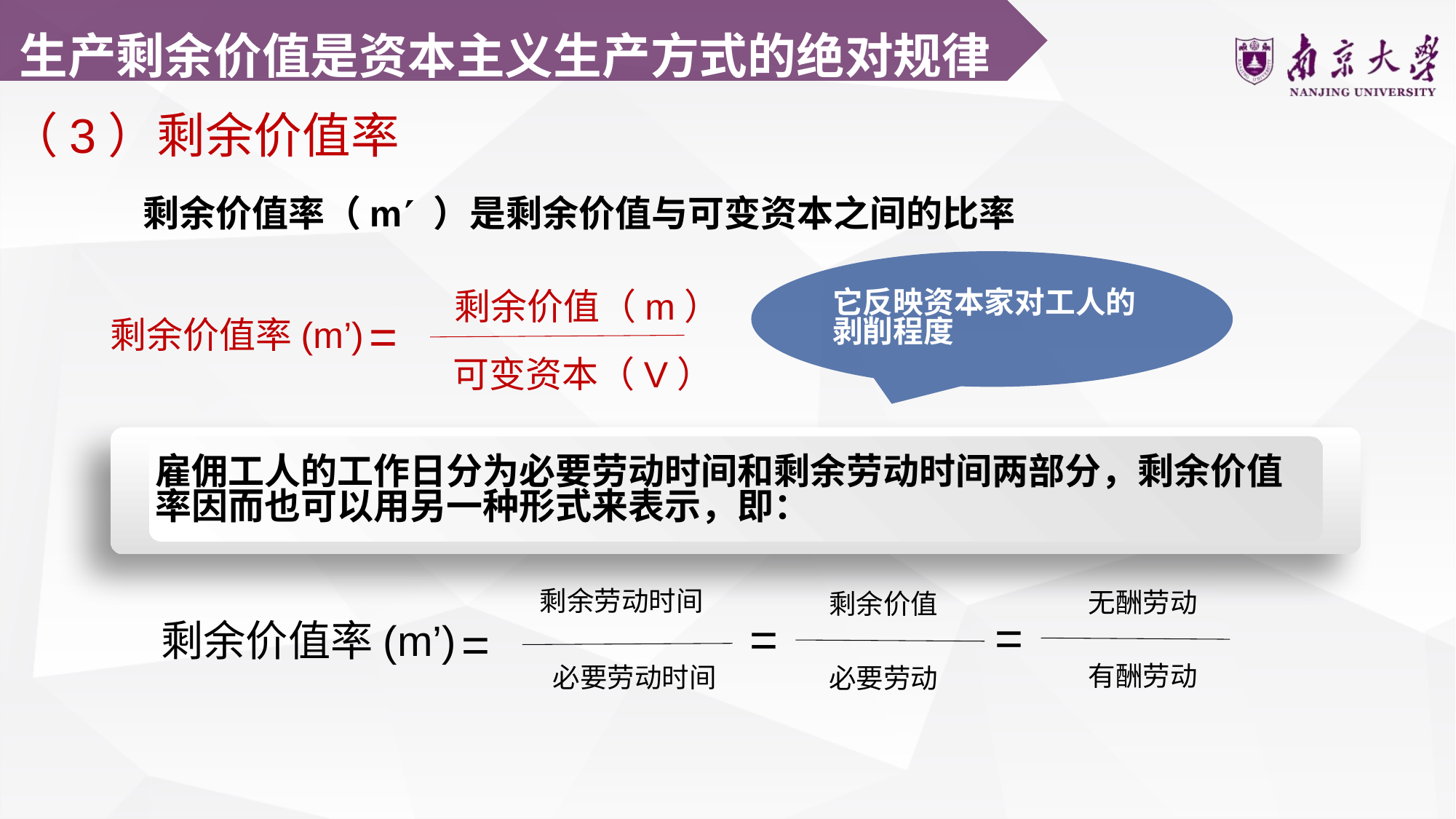

生产剩余价值是资本主义生产方式的绝对规律
（3）剩余价值率
剩余价值率（m′ ）是剩余价值与可变资本之间的比率
它反映资本家对工人的剥削程度
剩余价值（m）
=
剩余价值率(m’)
可变资本（V）

雇佣工人的工作日分为必要劳动时间和剩余劳动时间两部分，剩余价值率因而也可以用另一种形式来表示，即：
剩余劳动时间
无酬劳动
剩余价值
=
=
剩余价值率(m’)
=
必要劳动时间
有酬劳动
必要劳动